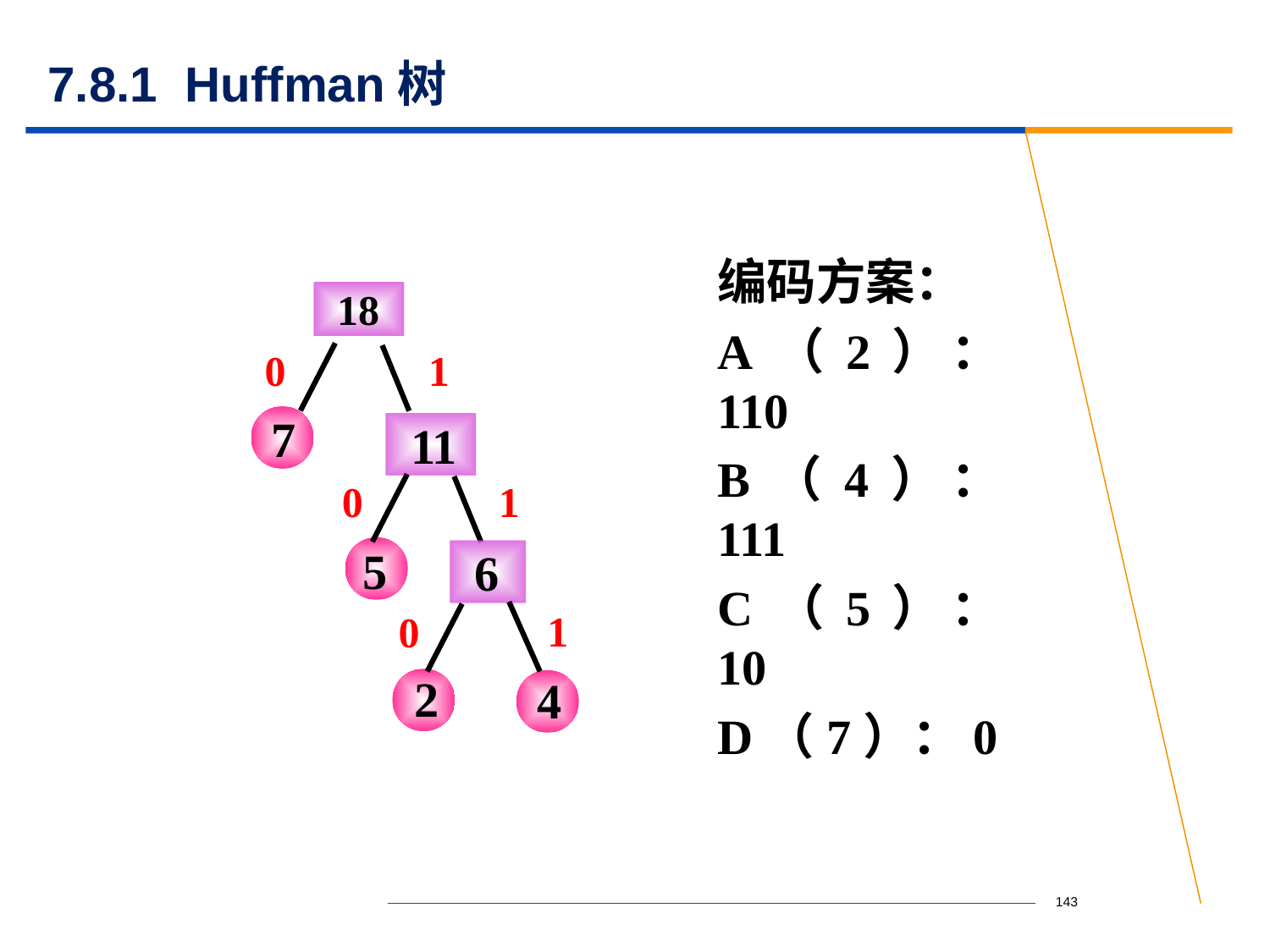

# 7.8.1  Huffman树
编码方案：
A（2）：110
B（4）：111
C（5）：10
D（7）：0
 18
0
1

7
 11

5
0
1
 6
1
0

2

4